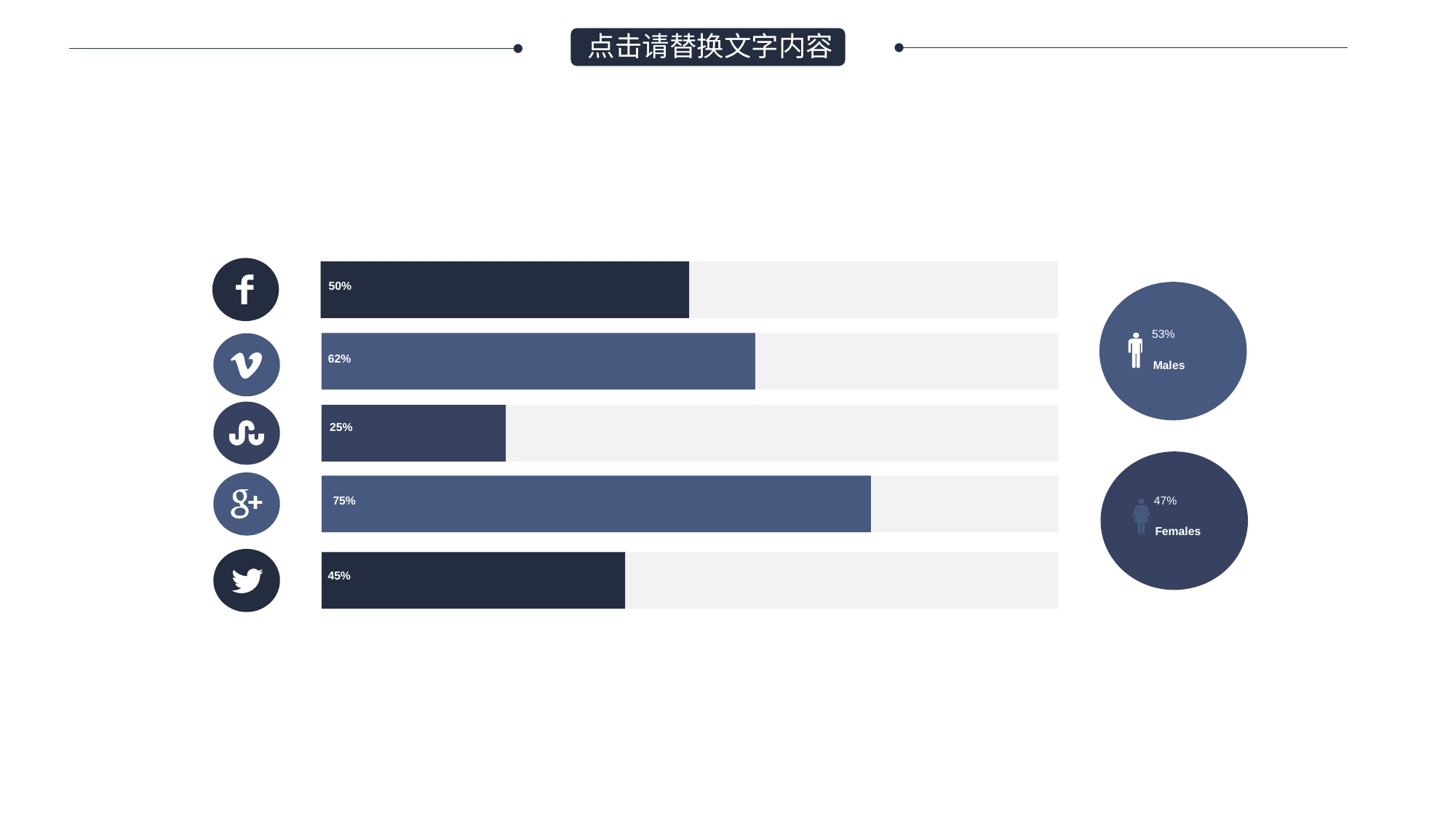

点击请替换文字内容

50%

53%

Males

62%

25%

47%

Females

75%

45%